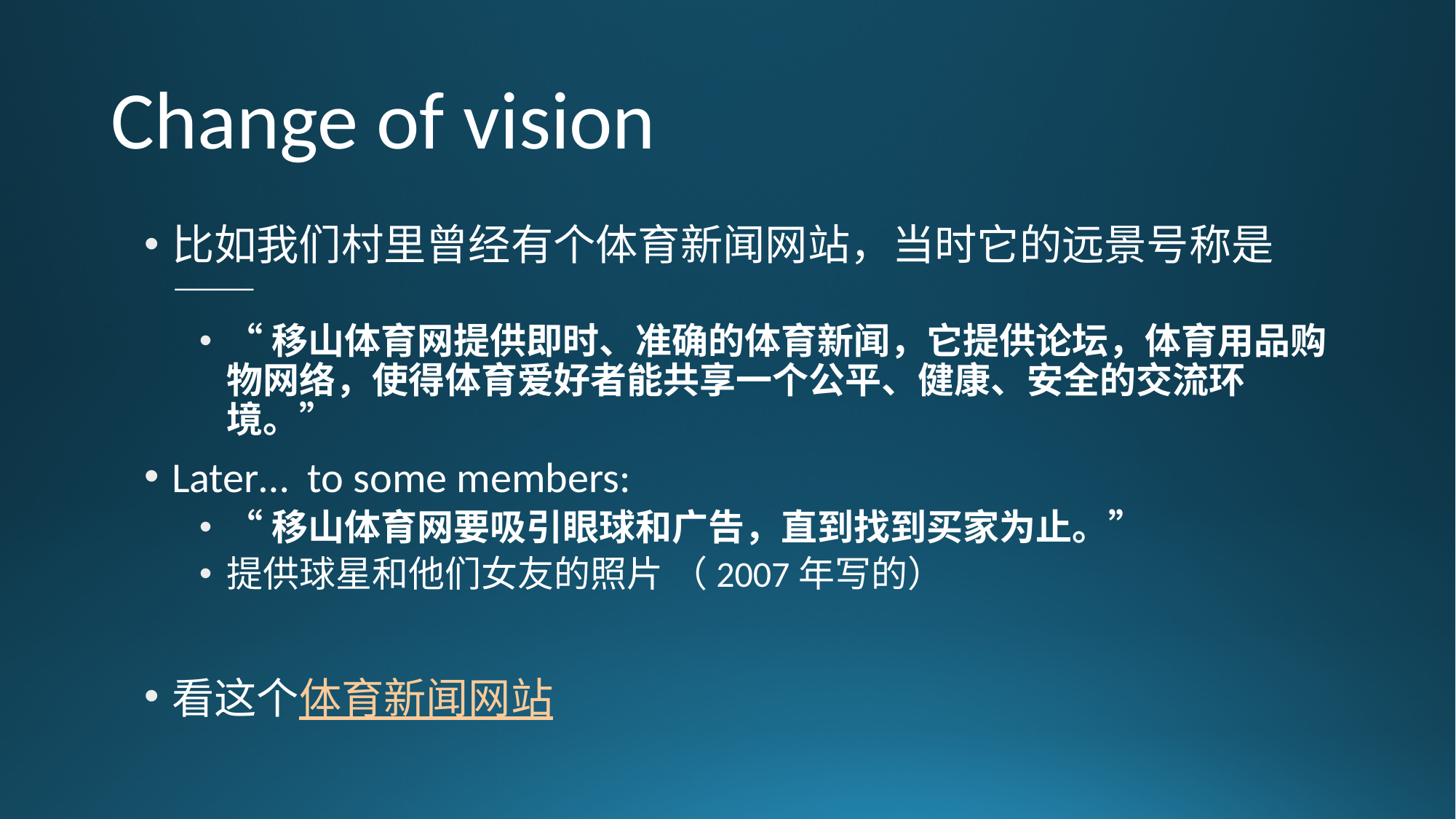

# Change of vision
比如我们村里曾经有个体育新闻网站，当时它的远景号称是——
“移山体育网提供即时、准确的体育新闻，它提供论坛，体育用品购物网络，使得体育爱好者能共享一个公平、健康、安全的交流环境。”
Later…  to some members:
“移山体育网要吸引眼球和广告，直到找到买家为止。”
提供球星和他们女友的照片 （2007年写的）

看这个体育新闻网站